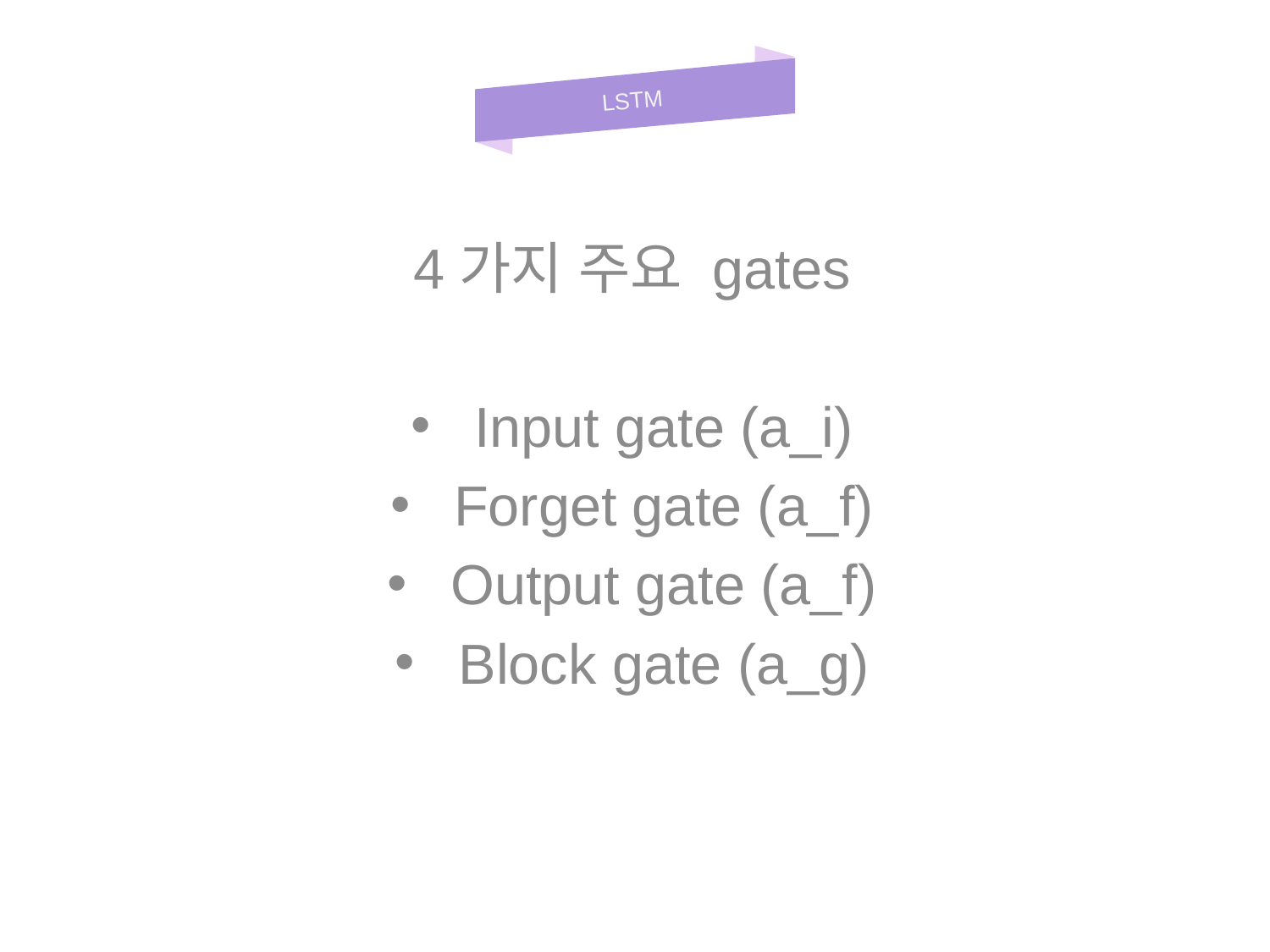

LSTM

4가지 주요 gates

Input gate (a_i)
Forget gate (a_f)
Output gate (a_f)
Block gate (a_g)